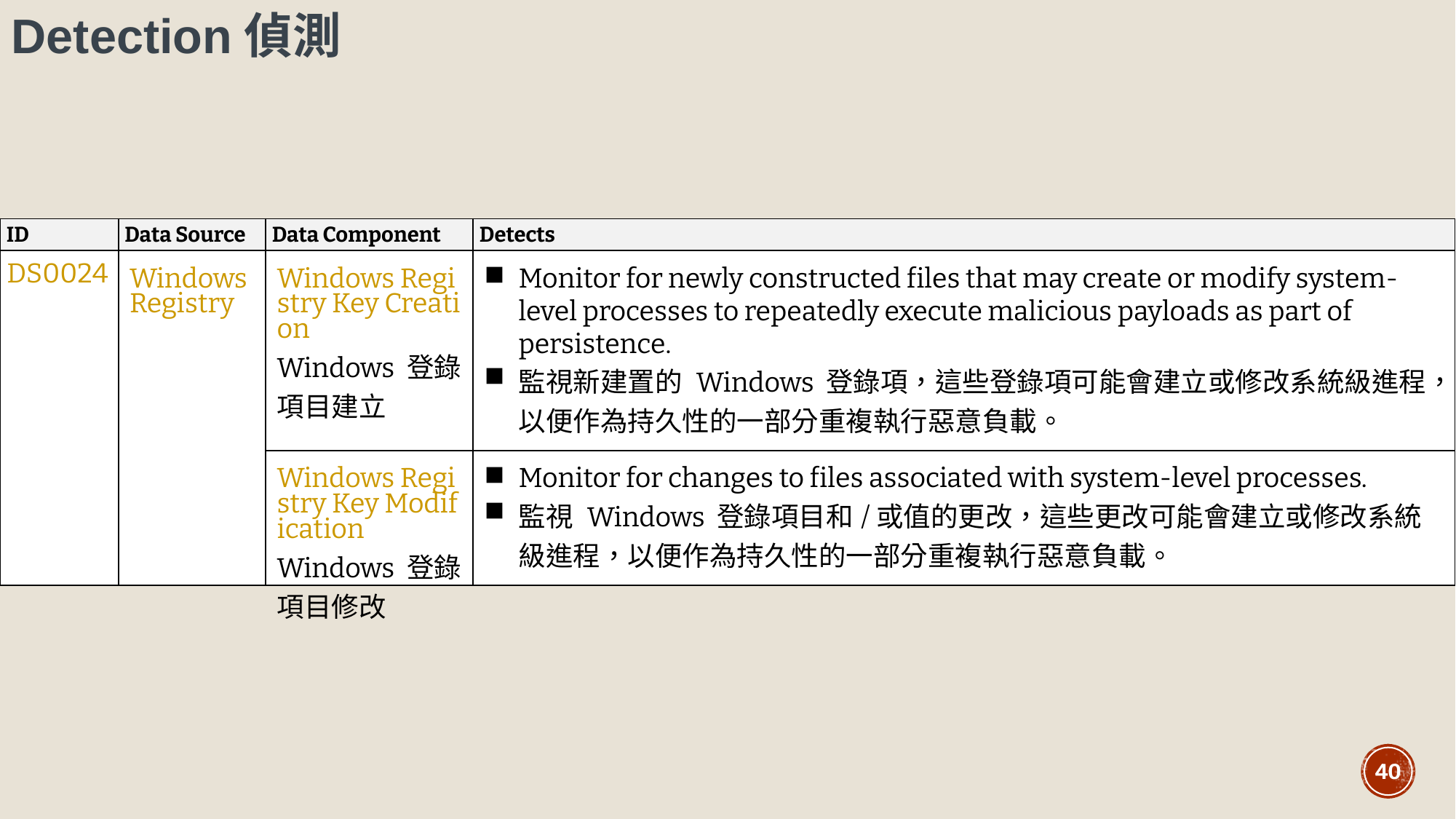

Detection偵測
| ID | Data Source | Data Component | Detects |
| --- | --- | --- | --- |
| DS0024 | Windows Registry | Windows Registry Key Creation Windows 登錄項目建立 | Monitor for newly constructed files that may create or modify system-level processes to repeatedly execute malicious payloads as part of persistence. 監視新建置的 Windows 登錄項，這些登錄項可能會建立或修改系統級進程，以便作為持久性的一部分重複執行惡意負載。 |
| --- | --- | --- | --- |
|  |  | Windows Registry Key Modification Windows 登錄項目修改 | Monitor for changes to files associated with system-level processes. 監視 Windows 登錄項目和/或值的更改，這些更改可能會建立或修改系統級進程，以便作為持久性的一部分重複執行惡意負載。 |
40